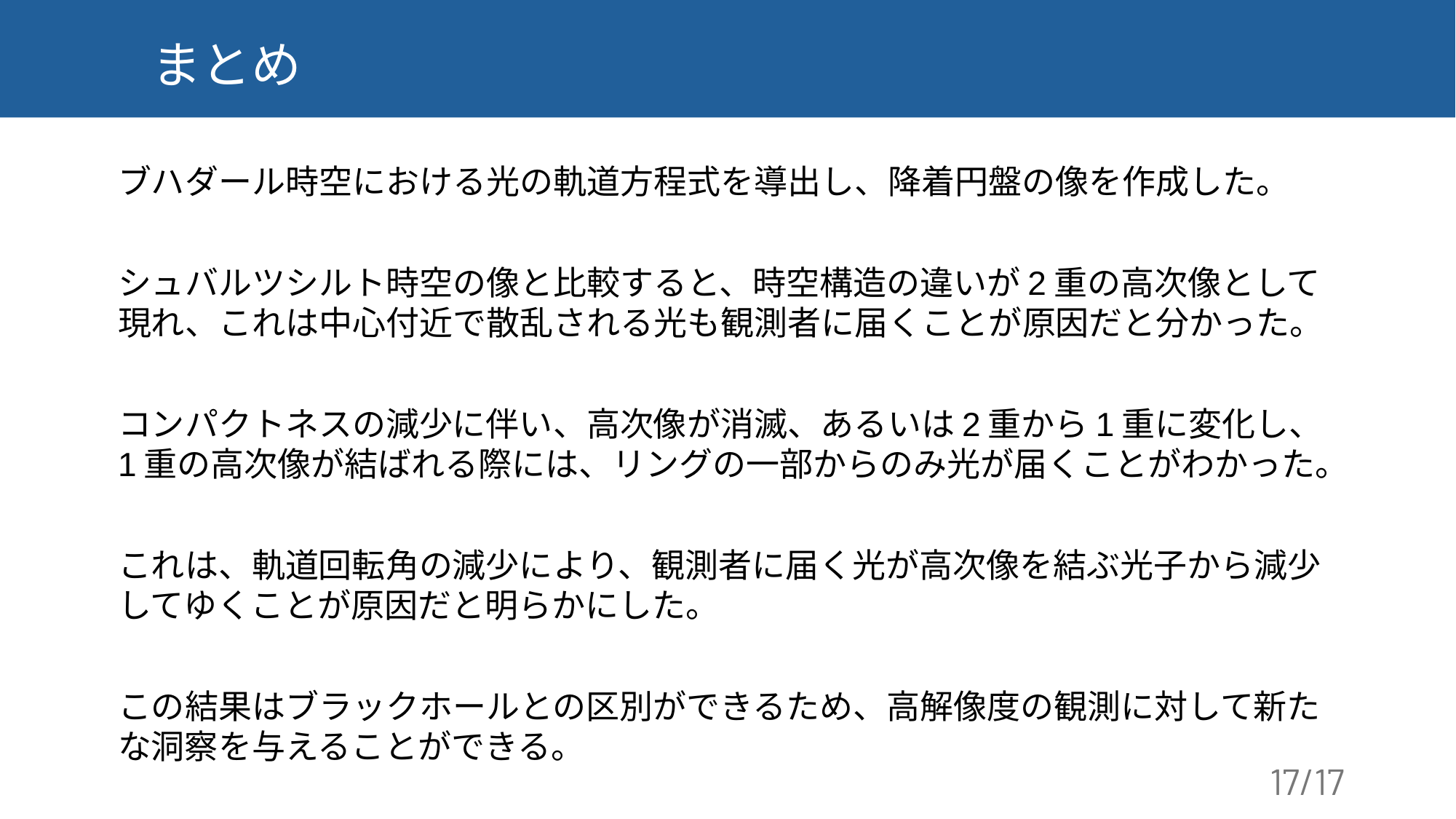

# まとめ
ブハダール時空における光の軌道方程式を導出し、降着円盤の像を作成した。

シュバルツシルト時空の像と比較すると、時空構造の違いが2重の高次像として現れ、これは中心付近で散乱される光も観測者に届くことが原因だと分かった。

コンパクトネスの減少に伴い、高次像が消滅、あるいは2重から1重に変化し、1重の高次像が結ばれる際には、リングの一部からのみ光が届くことがわかった。

これは、軌道回転角の減少により、観測者に届く光が高次像を結ぶ光子から減少してゆくことが原因だと明らかにした。

この結果はブラックホールとの区別ができるため、高解像度の観測に対して新たな洞察を与えることができる。
17/17